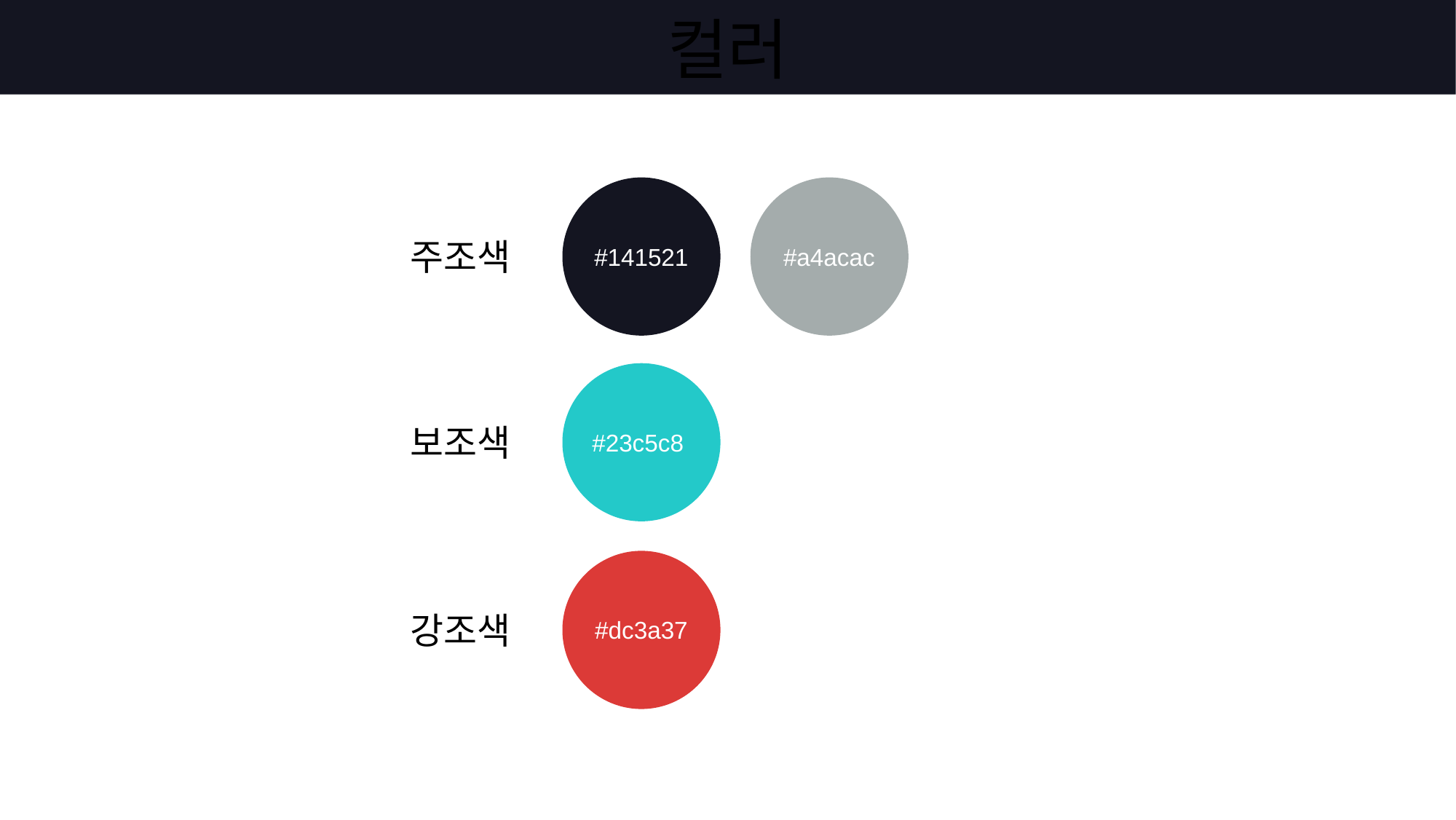

# 컬러

#141521

#a4acac
주조색

#23c5c8
보조색

#dc3a37
강조색